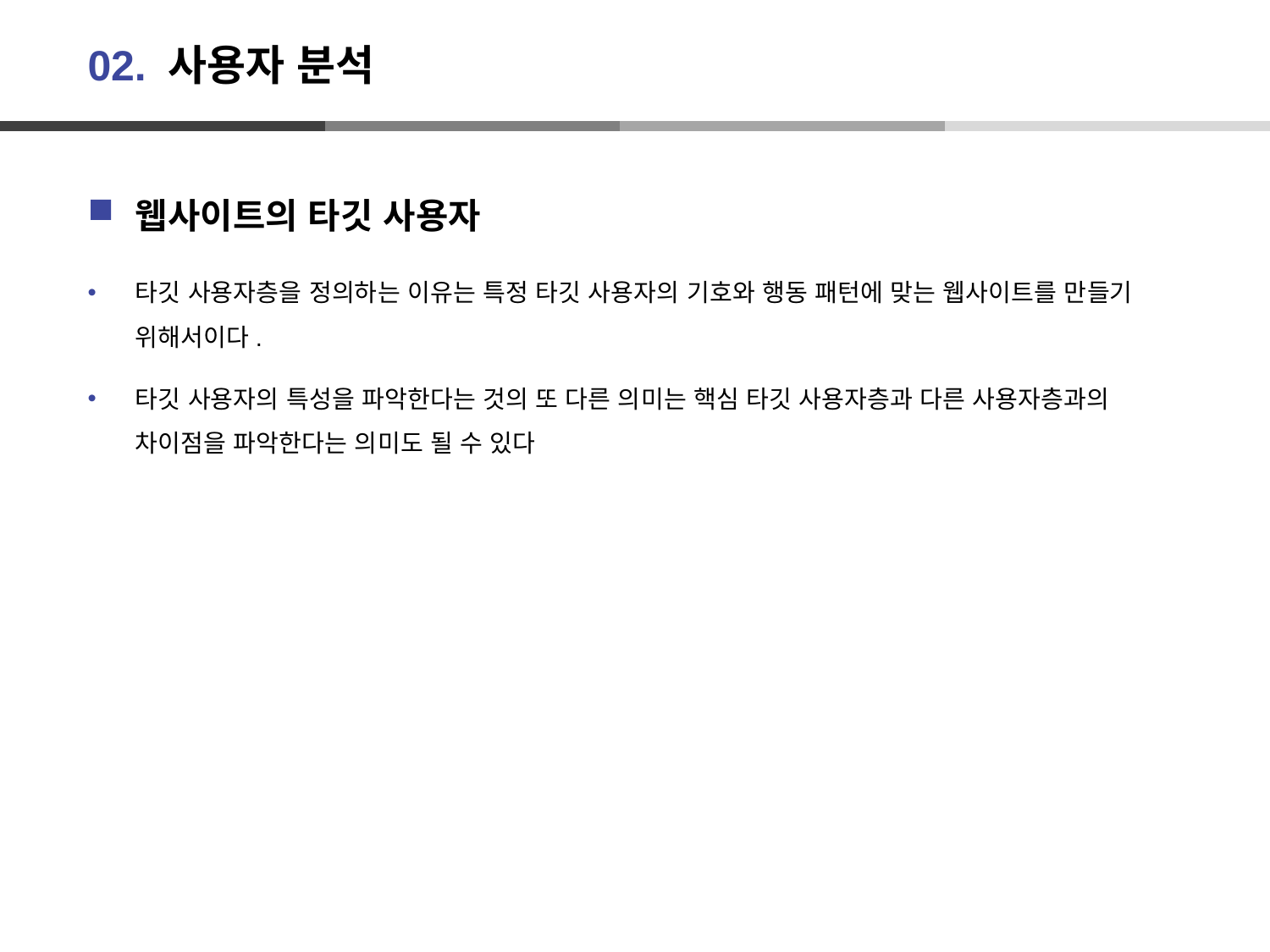

# 02. 사용자 분석
웹사이트의 타깃 사용자
타깃 사용자층을 정의하는 이유는 특정 타깃 사용자의 기호와 행동 패턴에 맞는 웹사이트를 만들기 위해서이다.
타깃 사용자의 특성을 파악한다는 것의 또 다른 의미는 핵심 타깃 사용자층과 다른 사용자층과의 차이점을 파악한다는 의미도 될 수 있다